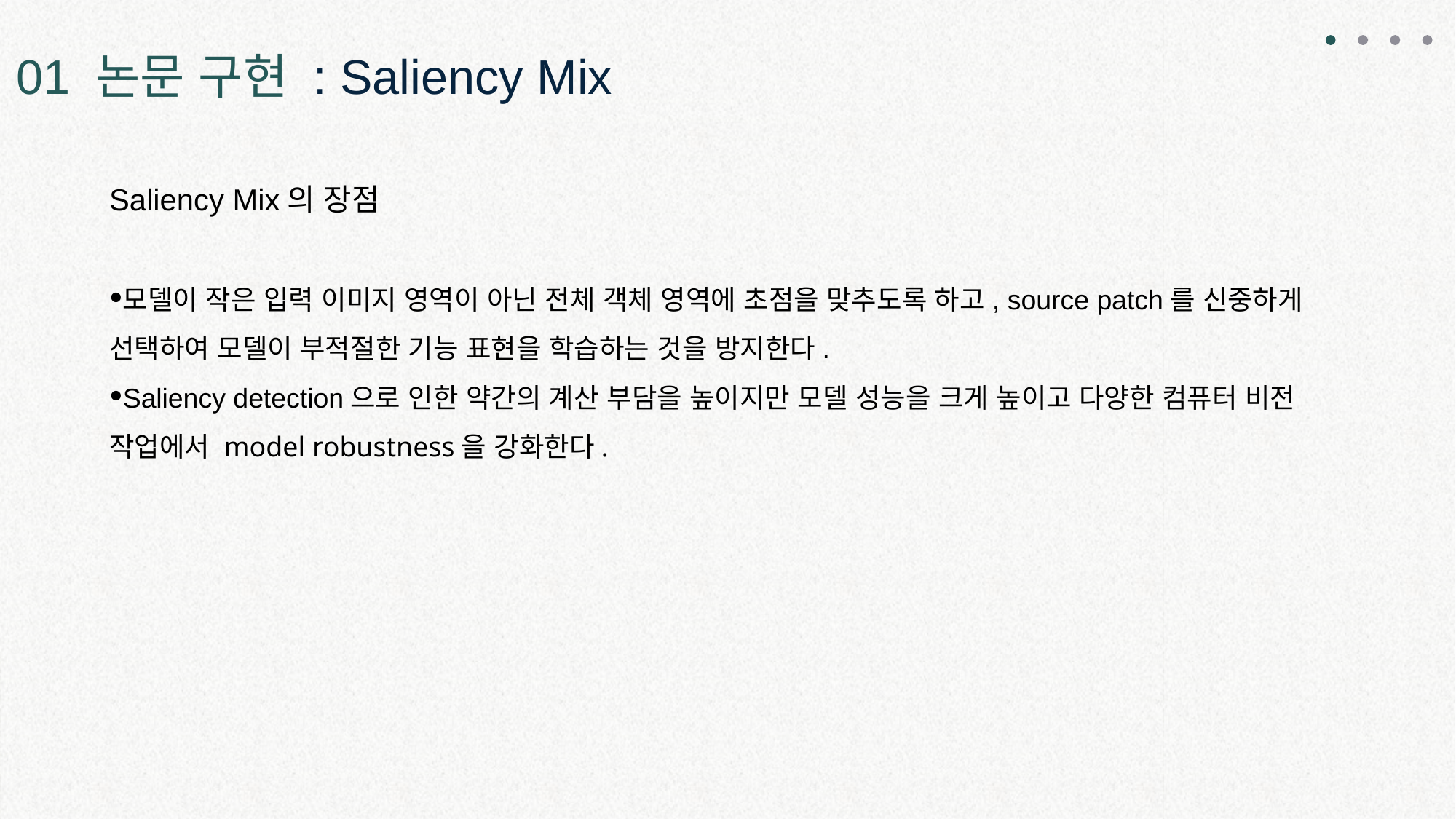

01 논문 구현 : Saliency Mix
Saliency Mix의 장점

모델이 작은 입력 이미지 영역이 아닌 전체 객체 영역에 초점을 맞추도록 하고, source patch를 신중하게 선택하여 모델이 부적절한 기능 표현을 학습하는 것을 방지한다.
Saliency detection으로 인한 약간의 계산 부담을 높이지만 모델 성능을 크게 높이고 다양한 컴퓨터 비전 작업에서 model robustness을 강화한다.